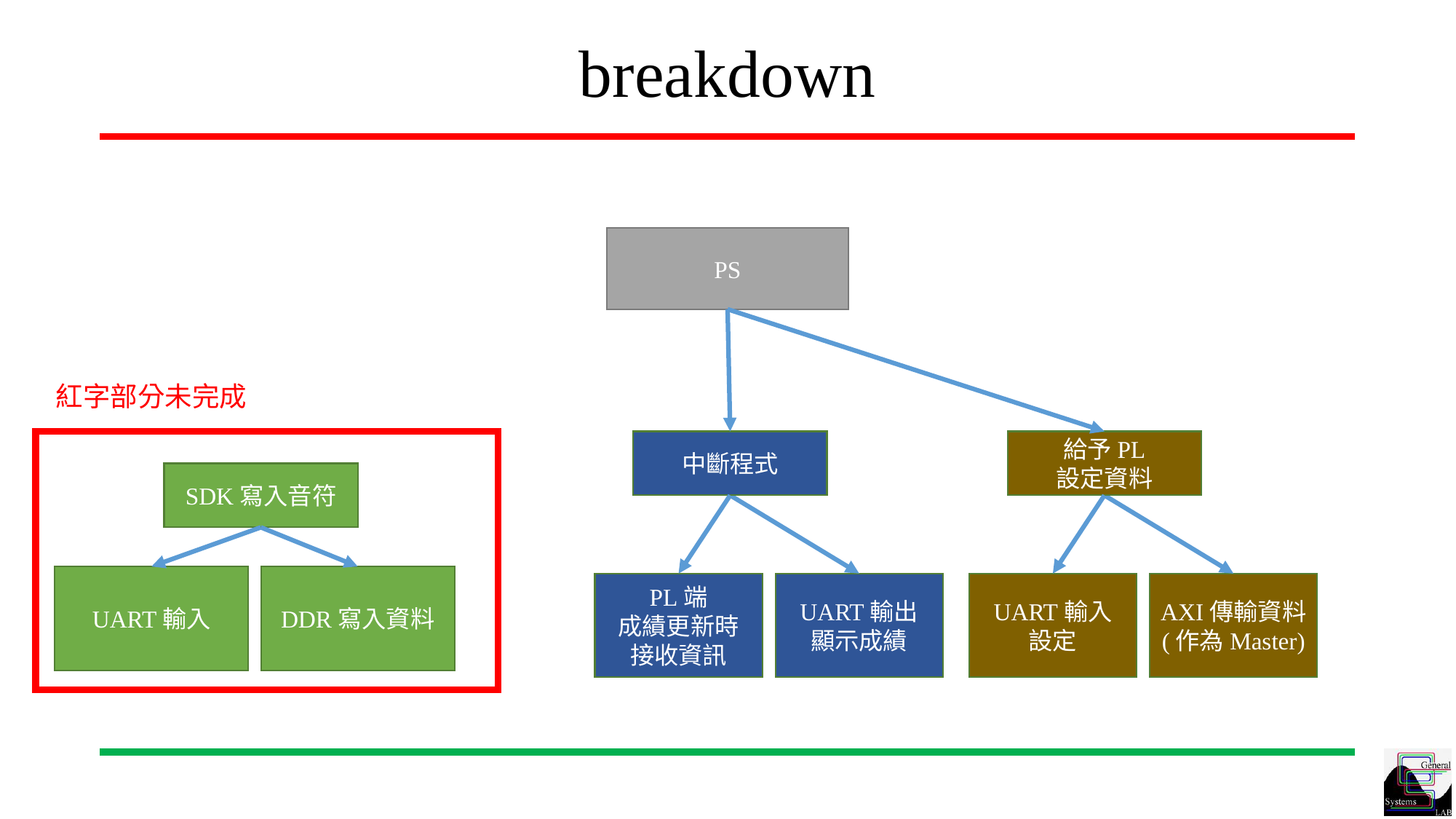

breakdown
PS
紅字部分未完成

中斷程式
給予PL
設定資料
SDK寫入音符
DDR寫入資料
UART輸入
PL端
成績更新時
接收資訊
UART輸出
顯示成績
UART輸入
設定
AXI傳輸資料
(作為Master)